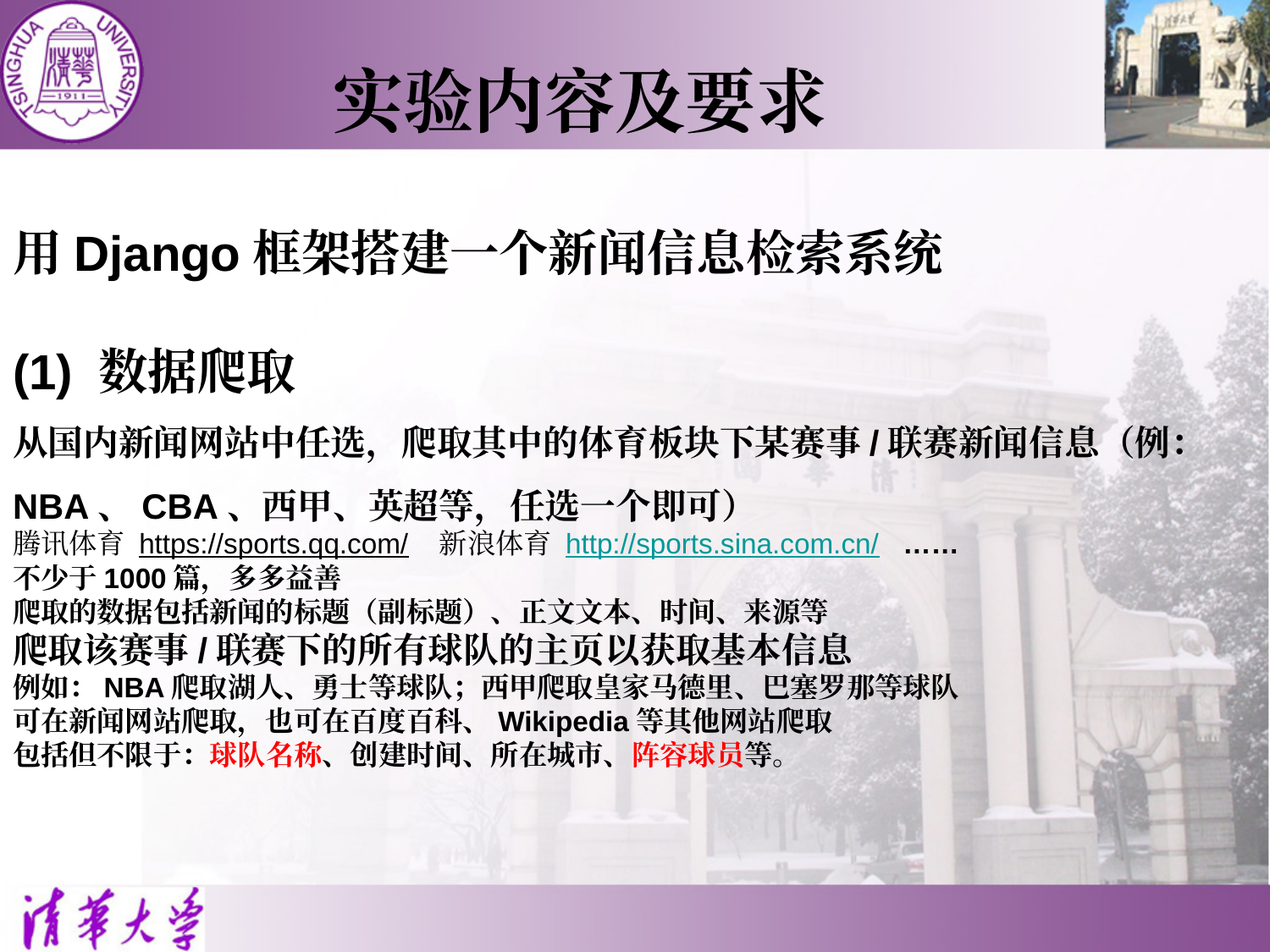

实验内容及要求
用Django框架搭建一个新闻信息检索系统
(1) 数据爬取
从国内新闻网站中任选，爬取其中的体育板块下某赛事/联赛新闻信息（例：NBA、CBA、西甲、英超等，任选一个即可）
腾讯体育 https://sports.qq.com/   新浪体育 http://sports.sina.com.cn/   ……
不少于1000篇，多多益善
爬取的数据包括新闻的标题（副标题）、正文文本、时间、来源等
爬取该赛事/联赛下的所有球队的主页以获取基本信息
例如：NBA爬取湖人、勇士等球队；西甲爬取皇家马德里、巴塞罗那等球队
可在新闻网站爬取，也可在百度百科、Wikipedia等其他网站爬取
包括但不限于：球队名称、创建时间、所在城市、阵容球员等。